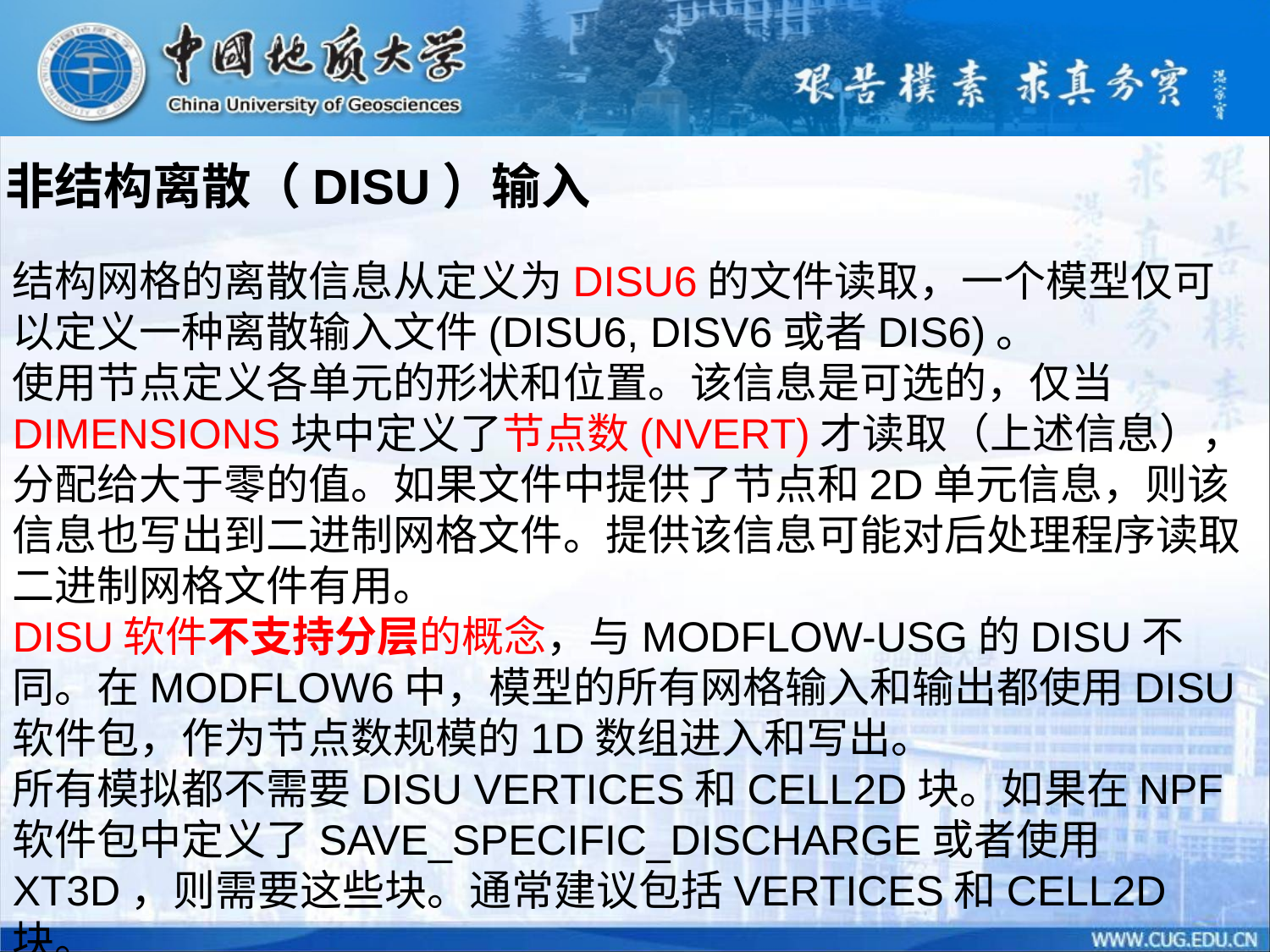

非结构离散（DISU）输入
结构网格的离散信息从定义为DISU6的文件读取，一个模型仅可以定义一种离散输入文件(DISU6, DISV6或者DIS6)。
使用节点定义各单元的形状和位置。该信息是可选的，仅当DIMENSIONS块中定义了节点数(NVERT)才读取（上述信息），分配给大于零的值。如果文件中提供了节点和2D单元信息，则该信息也写出到二进制网格文件。提供该信息可能对后处理程序读取二进制网格文件有用。
DISU软件不支持分层的概念，与MODFLOW-USG的DISU不同。在MODFLOW6中，模型的所有网格输入和输出都使用DISU软件包，作为节点数规模的1D数组进入和写出。
所有模拟都不需要DISU VERTICES和CELL2D块。如果在NPF软件包中定义了SAVE_SPECIFIC_DISCHARGE或者使用XT3D，则需要这些块。通常建议包括VERTICES和CELL2D块。